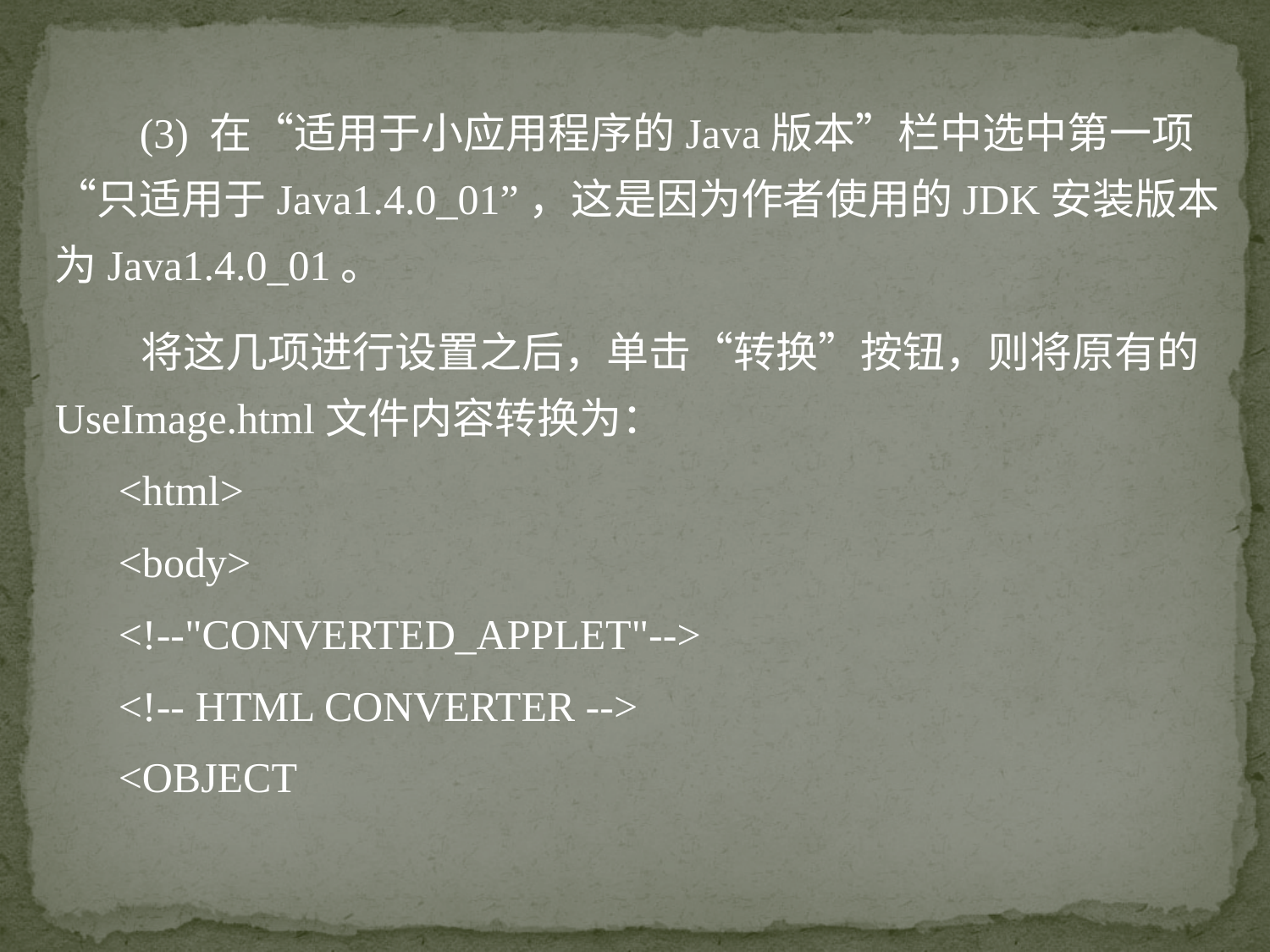

(3) 在“适用于小应用程序的Java版本”栏中选中第一项“只适用于Java1.4.0_01”，这是因为作者使用的JDK安装版本为Java1.4.0_01。
        将这几项进行设置之后，单击“转换”按钮，则将原有的UseImage.html文件内容转换为：
<html>
<body>
<!--"CONVERTED_APPLET"-->
<!-- HTML CONVERTER -->
<OBJECT